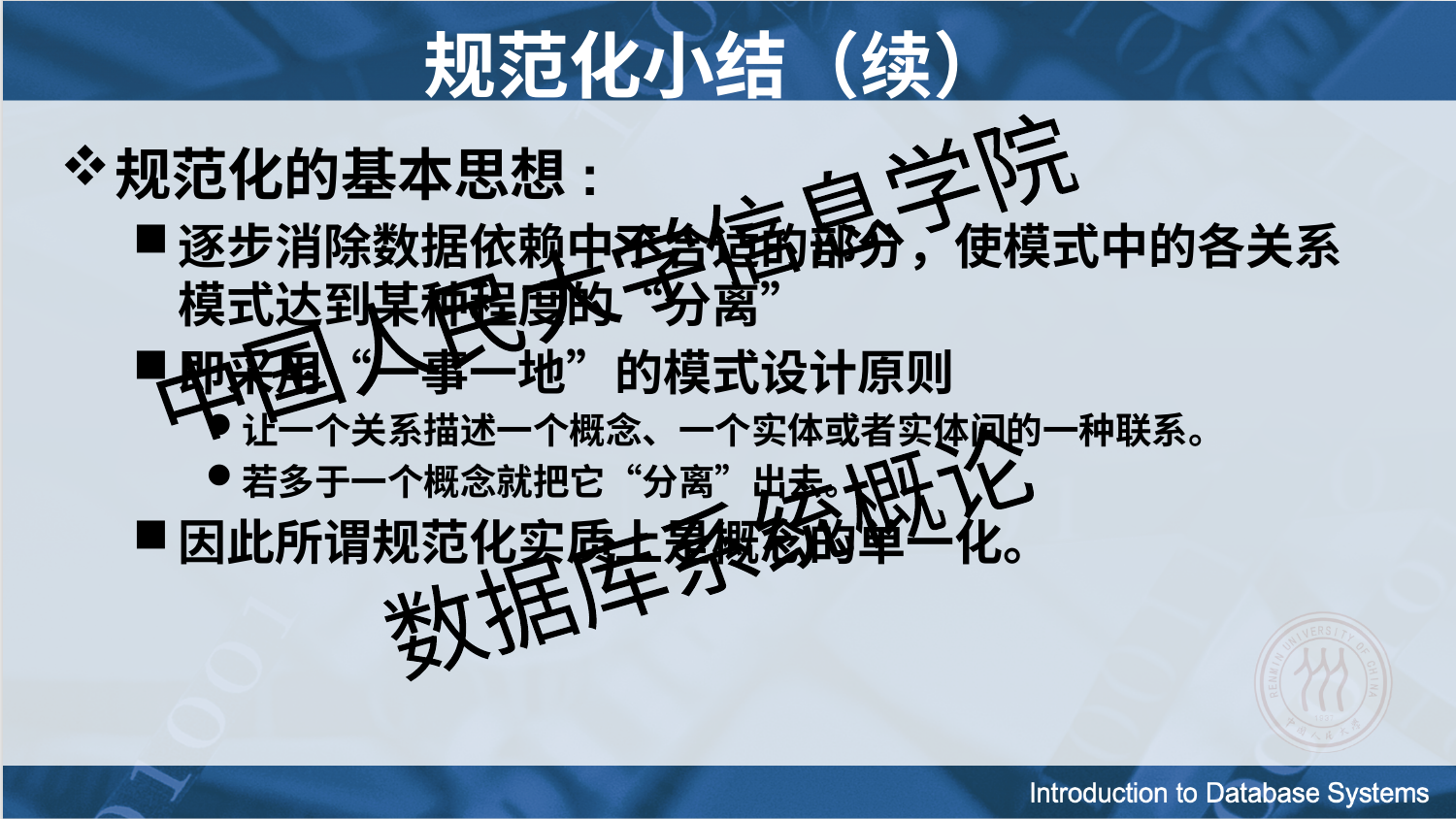

# 规范化小结（续）
规范化的基本思想:
逐步消除数据依赖中不合适的部分，使模式中的各关系模式达到某种程度的“分离”
即采用“一事一地”的模式设计原则
让一个关系描述一个概念、一个实体或者实体间的一种联系。
若多于一个概念就把它“分离”出去。
因此所谓规范化实质上是概念的单一化。